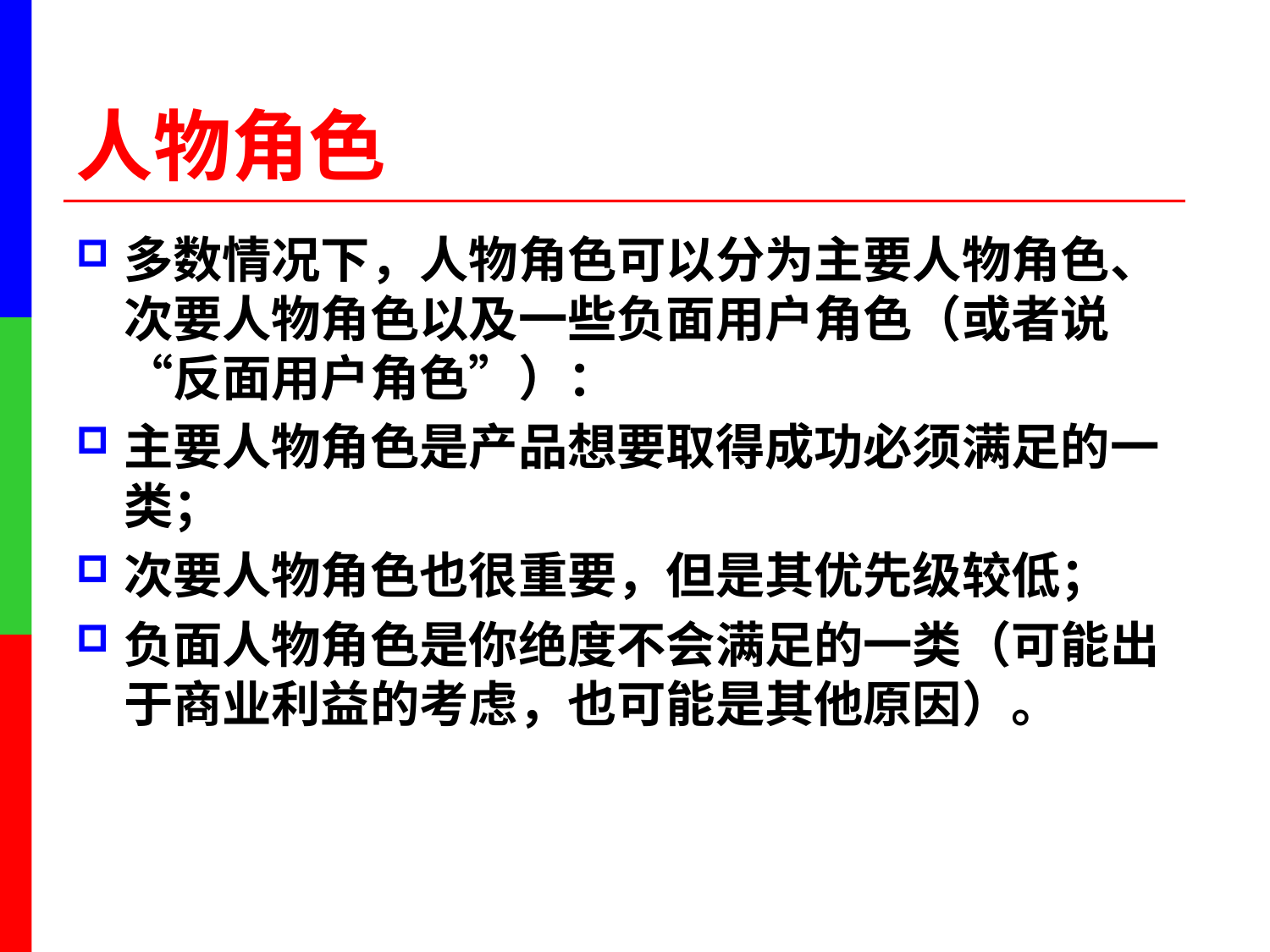

# 人物角色
多数情况下，人物角色可以分为主要人物角色、次要人物角色以及一些负面用户角色（或者说“反面用户角色”）：
主要人物角色是产品想要取得成功必须满足的一类；
次要人物角色也很重要，但是其优先级较低；
负面人物角色是你绝度不会满足的一类（可能出于商业利益的考虑，也可能是其他原因）。